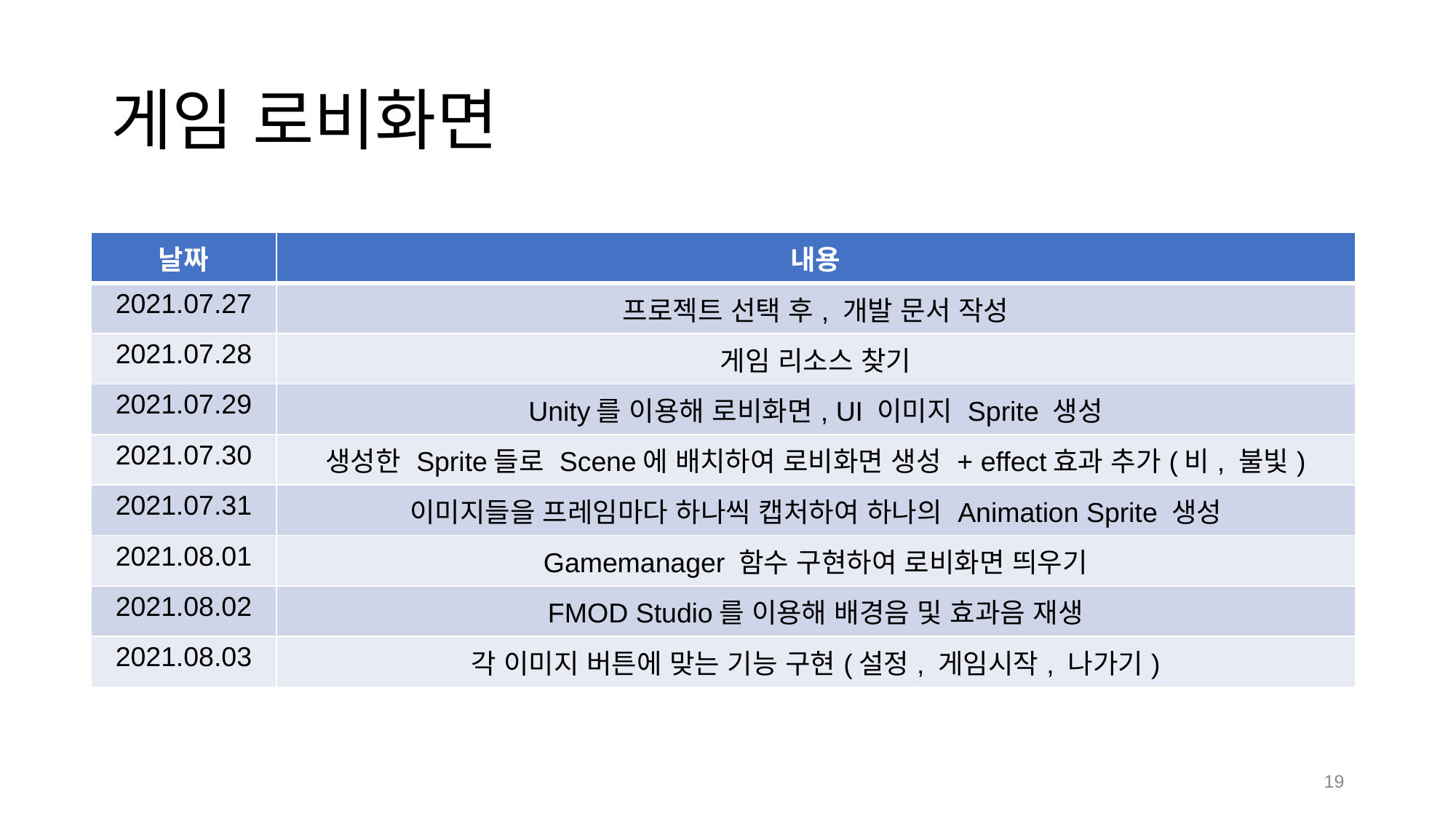

# 게임 로비화면
| 날짜 | 내용 |
| --- | --- |
| 2021.07.27 | 프로젝트 선택 후, 개발 문서 작성 |
| 2021.07.28 | 게임 리소스 찾기 |
| 2021.07.29 | Unity를 이용해 로비화면, UI 이미지 Sprite 생성 |
| 2021.07.30 | 생성한 Sprite들로 Scene에 배치하여 로비화면 생성 + effect효과 추가(비, 불빛) |
| 2021.07.31 | 이미지들을 프레임마다 하나씩 캡처하여 하나의 Animation Sprite 생성 |
| 2021.08.01 | Gamemanager 함수 구현하여 로비화면 띄우기 |
| 2021.08.02 | FMOD Studio를 이용해 배경음 및 효과음 재생 |
| 2021.08.03 | 각 이미지 버튼에 맞는 기능 구현(설정, 게임시작, 나가기) |
19